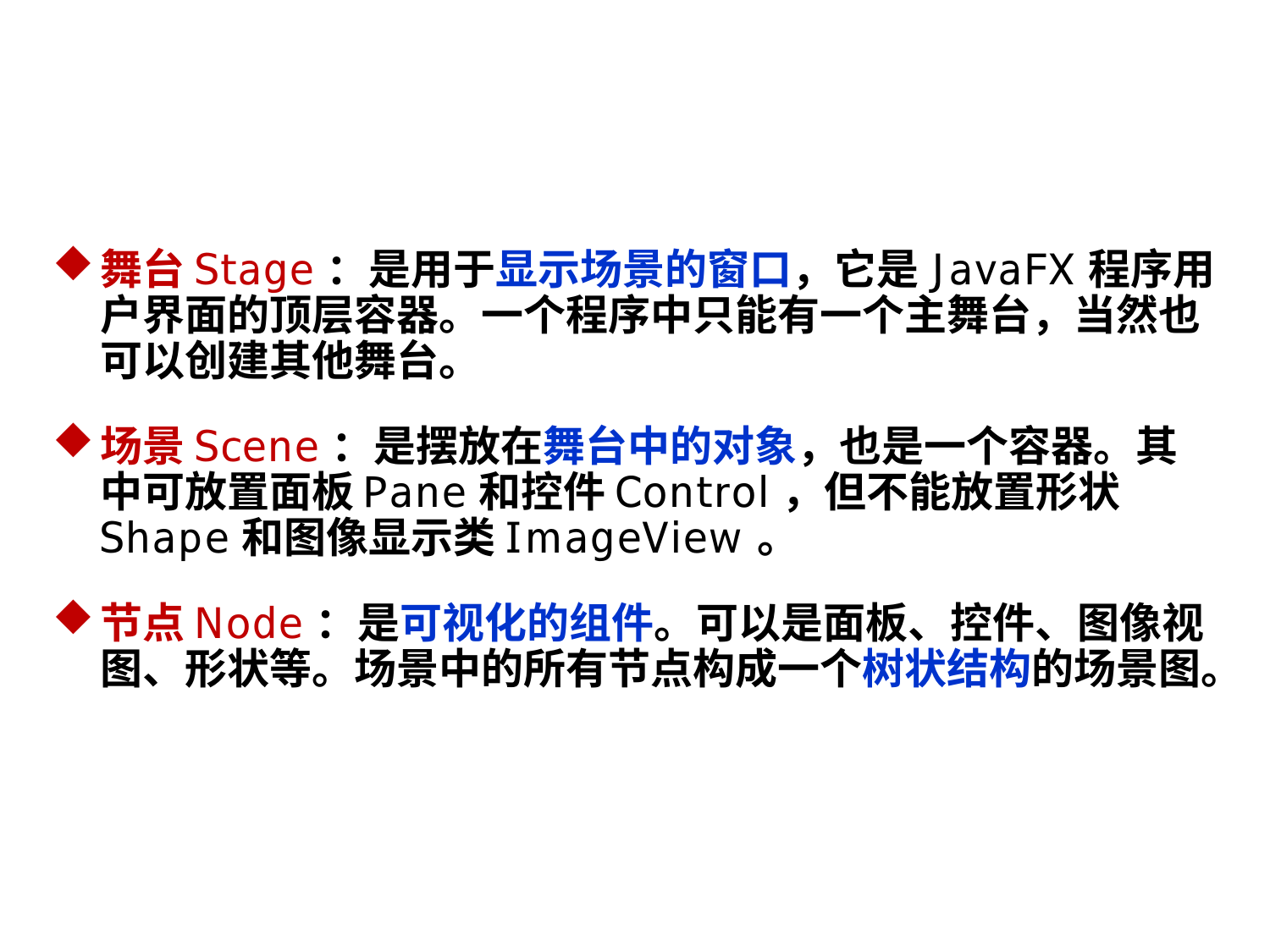

舞台Stage：是用于显示场景的窗口，它是JavaFX程序用户界面的顶层容器。一个程序中只能有一个主舞台，当然也可以创建其他舞台。

场景Scene：是摆放在舞台中的对象，也是一个容器。其中可放置面板Pane和控件Control，但不能放置形状Shape和图像显示类ImageView。

节点Node：是可视化的组件。可以是面板、控件、图像视图、形状等。场景中的所有节点构成一个树状结构的场景图。